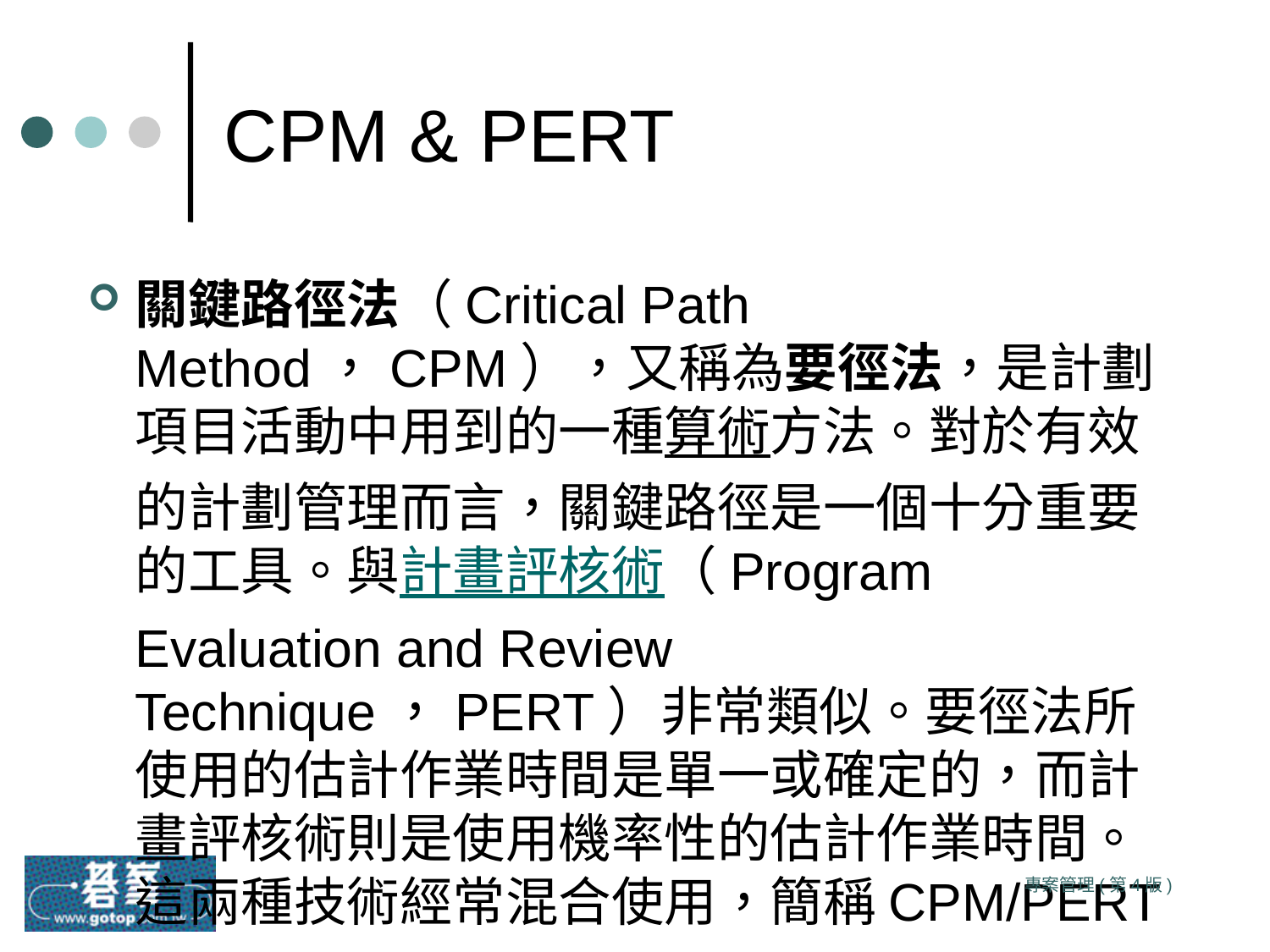

# CPM & PERT
關鍵路徑法（Critical Path Method，CPM），又稱為要徑法，是計劃項目活動中用到的一種算術方法。對於有效的計劃管理而言，關鍵路徑是一個十分重要的工具。與計畫評核術（Program Evaluation and Review Technique，PERT）非常類似。要徑法所使用的估計作業時間是單一或確定的，而計畫評核術則是使用機率性的估計作業時間。這兩種技術經常混合使用，簡稱CPM/PERT
專案管理(第4版)